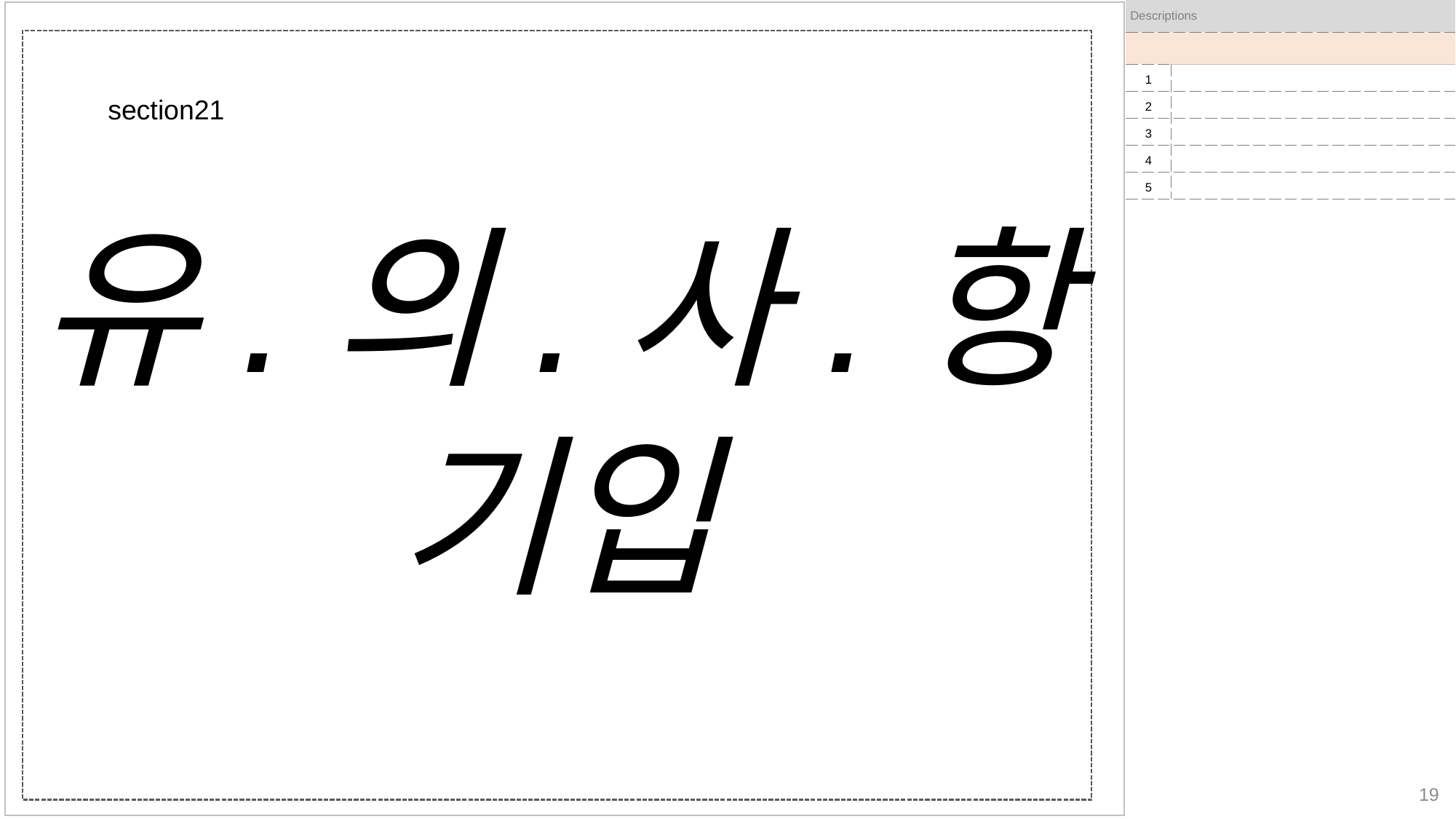

| Descriptions |  |
| --- | --- |
|  |  |
| 1 |  |
| 2 |  |
| 3 |  |
| 4 |  |
| 5 |  |

section21
유.의.사.항 기입
19